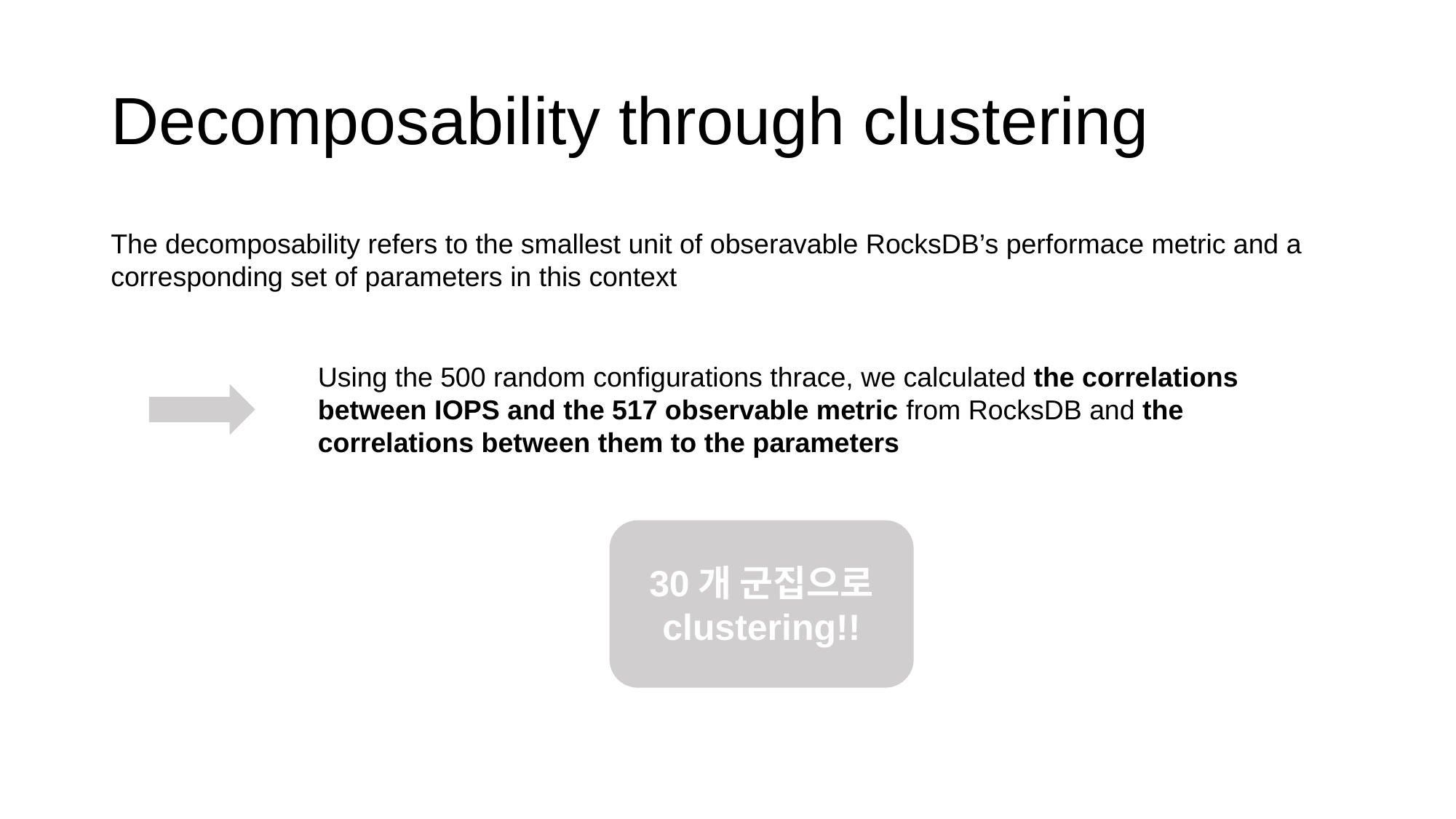

# Decomposability through clustering
The decomposability refers to the smallest unit of obseravable RocksDB’s performace metric and a corresponding set of parameters in this context
Using the 500 random configurations thrace, we calculated the correlations between IOPS and the 517 observable metric from RocksDB and the correlations between them to the parameters

30개 군집으로 clustering!!